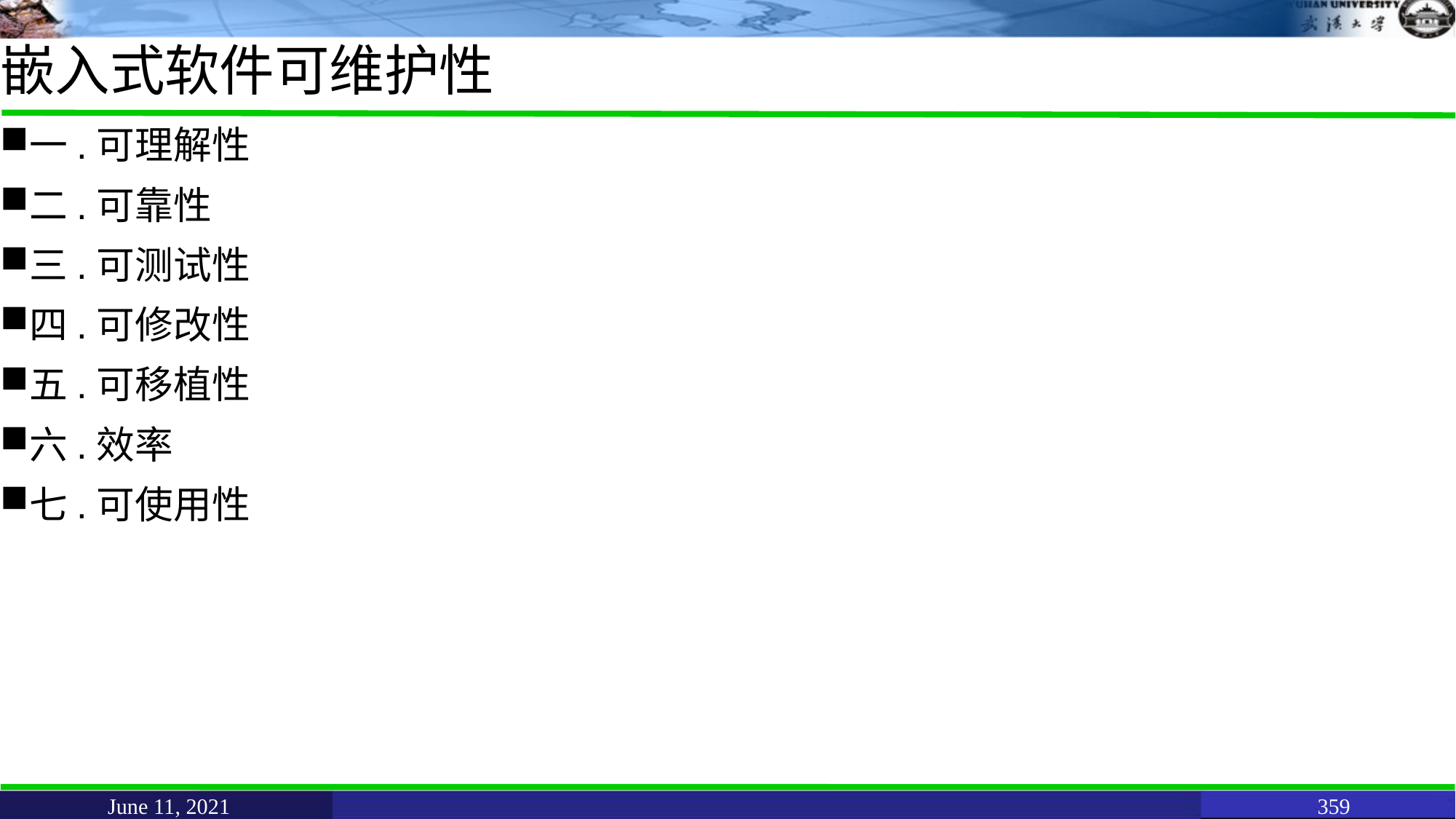

# 嵌入式软件可维护性
一.可理解性
二.可靠性
三.可测试性
四.可修改性
五.可移植性
六.效率
七.可使用性

June 11, 2021

359